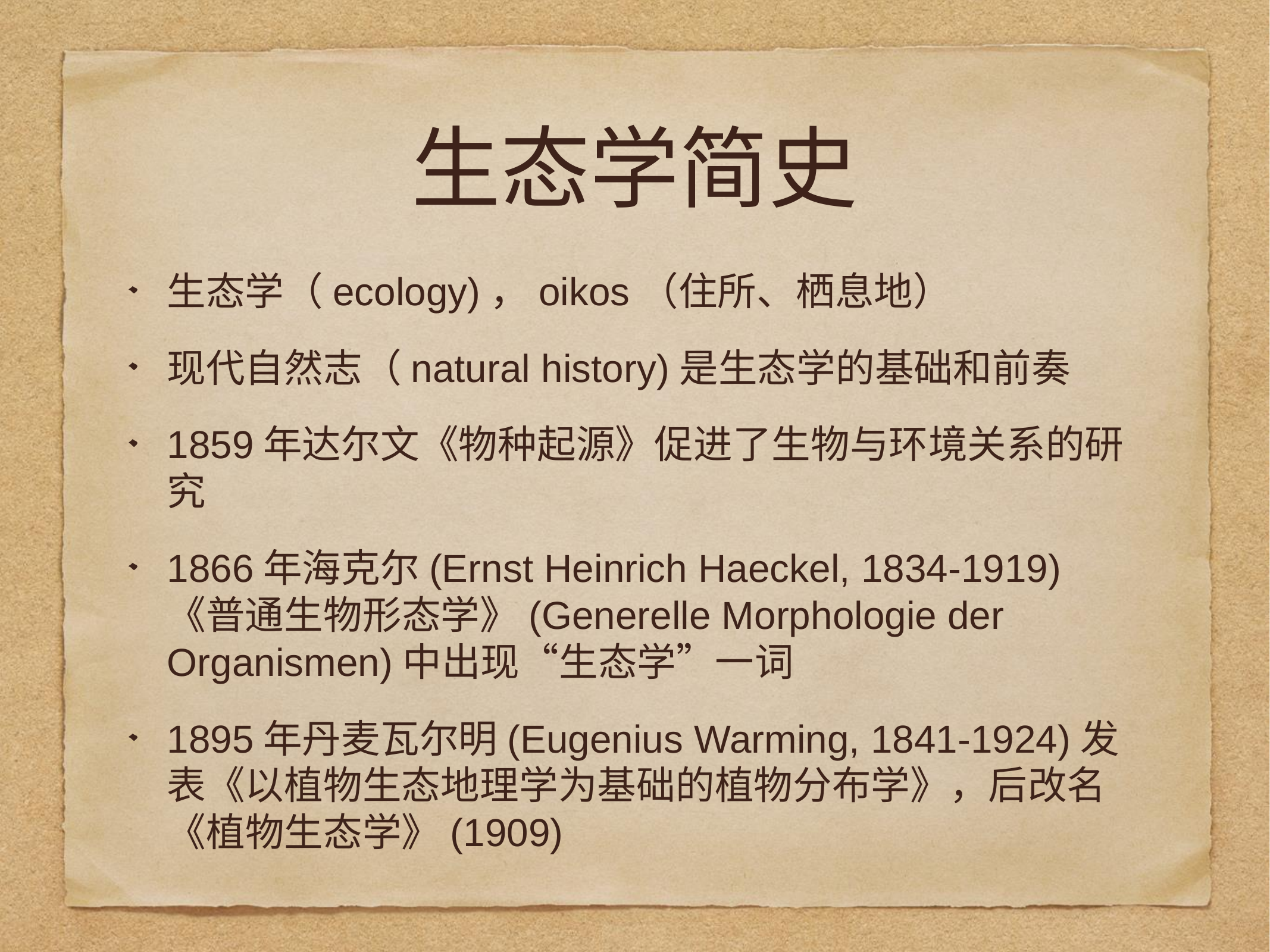

# 生态学简史
生态学（ecology)，oikos（住所、栖息地）
现代自然志（natural history)是生态学的基础和前奏
1859年达尔文《物种起源》促进了生物与环境关系的研究
1866年海克尔(Ernst Heinrich Haeckel, 1834-1919)《普通生物形态学》(Generelle Morphologie der Organismen)中出现“生态学”一词
1895年丹麦瓦尔明(Eugenius Warming, 1841-1924)发表《以植物生态地理学为基础的植物分布学》，后改名《植物生态学》(1909)